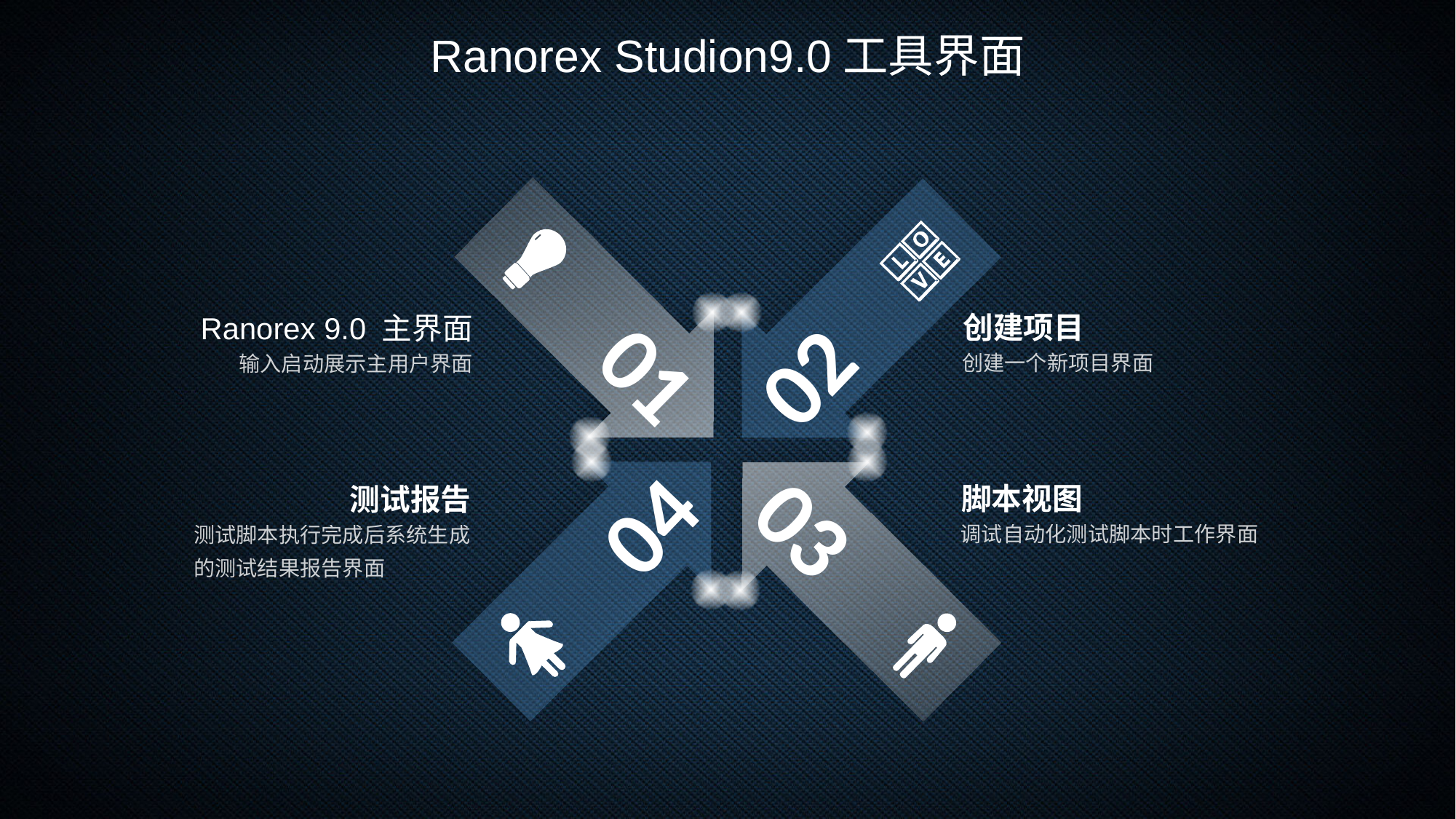

Ranorex Studion9.0工具界面

01

02

创建项目
创建一个新项目界面
Ranorex 9.0 主界面
输入启动展示主用户界面

04

03

脚本视图
调试自动化测试脚本时工作界面
测试报告
测试脚本执行完成后系统生成的测试结果报告界面